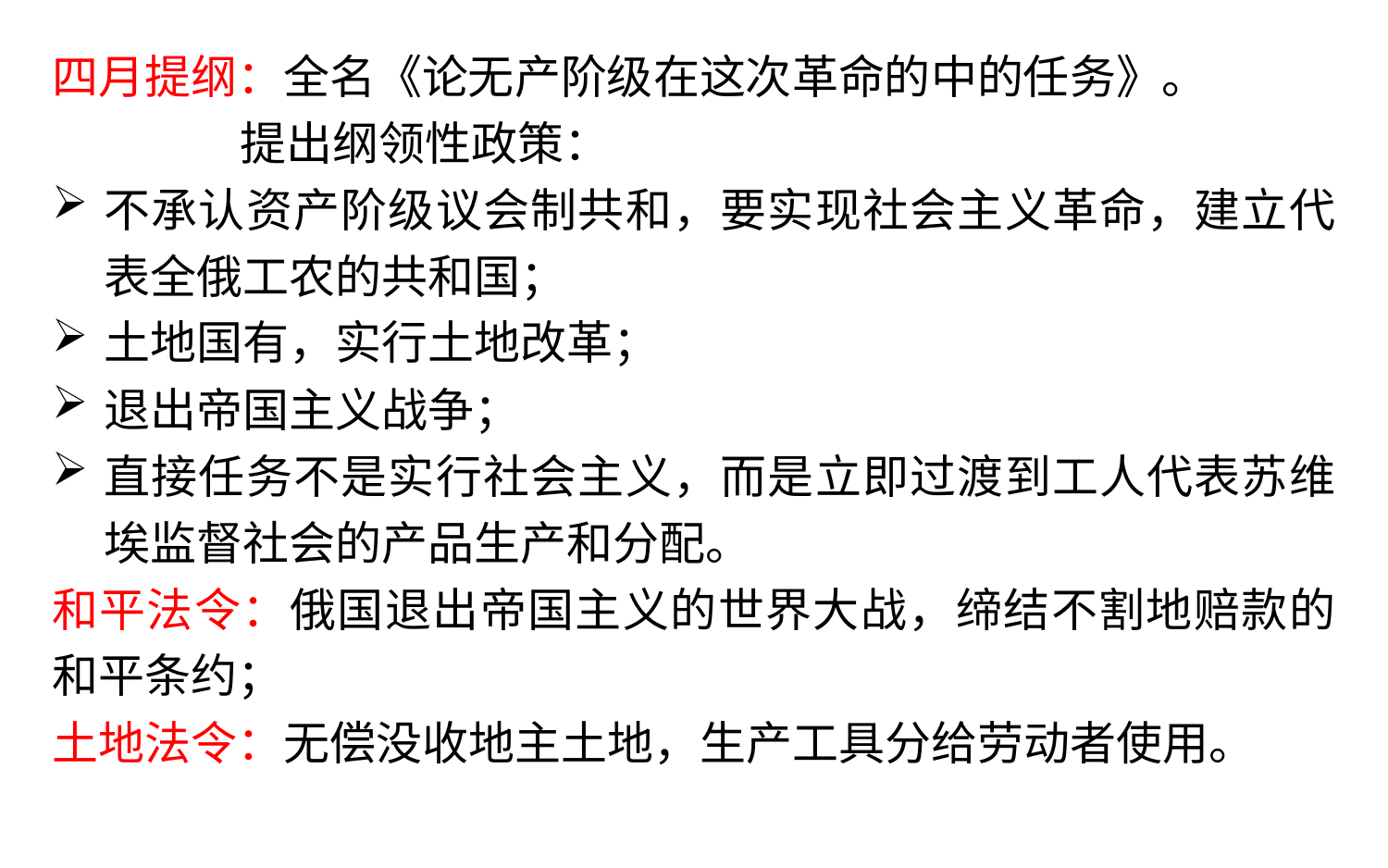

四月提纲：全名《论无产阶级在这次革命的中的任务》。
                 提出纲领性政策：
不承认资产阶级议会制共和，要实现社会主义革命，建立代表全俄工农的共和国；
土地国有，实行土地改革；
退出帝国主义战争；
直接任务不是实行社会主义，而是立即过渡到工人代表苏维埃监督社会的产品生产和分配。
和平法令：俄国退出帝国主义的世界大战，缔结不割地赔款的和平条约；
土地法令：无偿没收地主土地，生产工具分给劳动者使用。